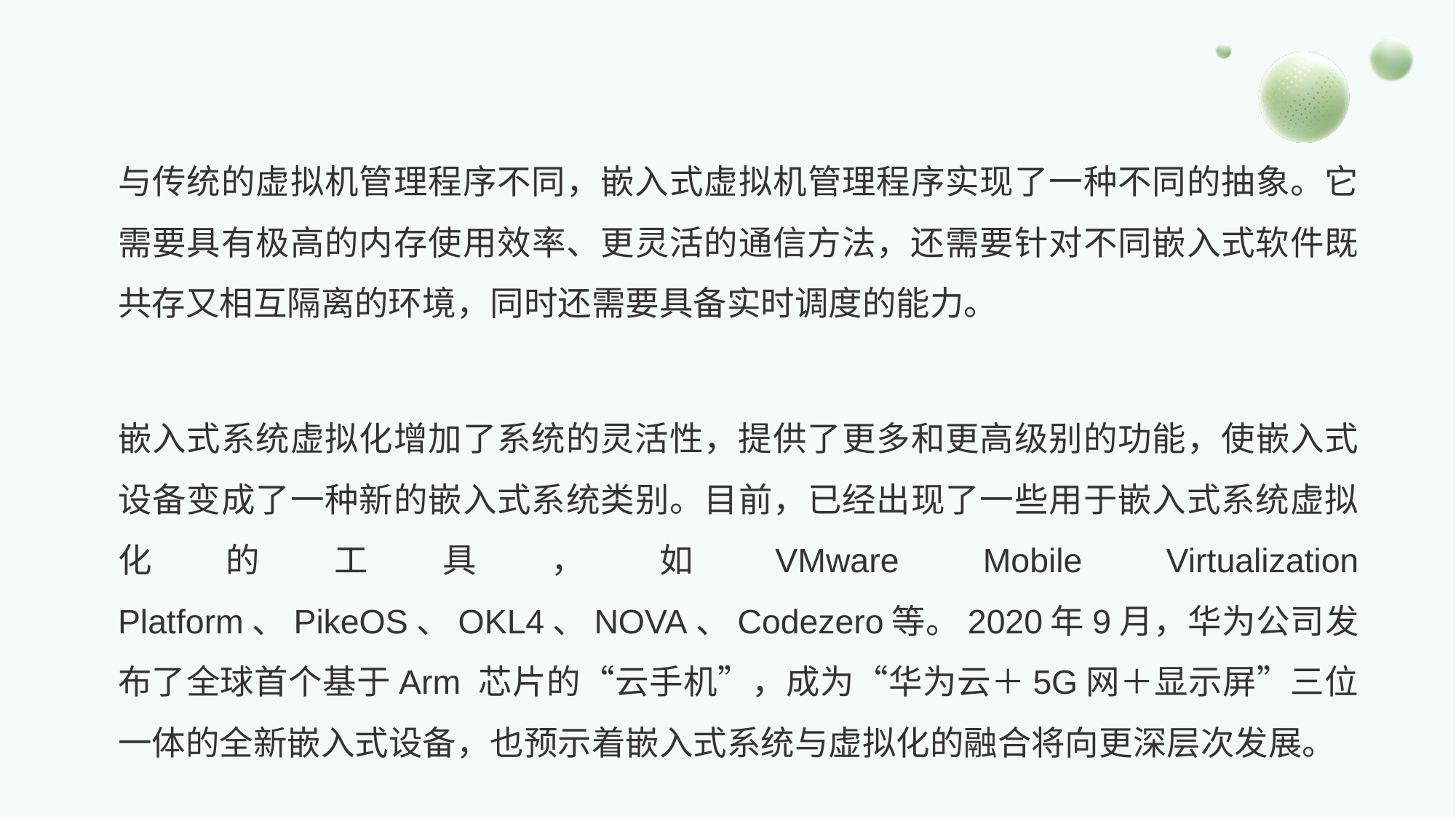

与传统的虚拟机管理程序不同，嵌入式虚拟机管理程序实现了一种不同的抽象。它需要具有极高的内存使用效率、更灵活的通信方法，还需要针对不同嵌入式软件既共存又相互隔离的环境，同时还需要具备实时调度的能力。

嵌入式系统虚拟化增加了系统的灵活性，提供了更多和更高级别的功能，使嵌入式设备变成了一种新的嵌入式系统类别。目前，已经出现了一些用于嵌入式系统虚拟化的工具，如VMware Mobile Virtualization Platform、PikeOS、OKL4、NOVA、Codezero等。2020年9月，华为公司发布了全球首个基于Arm 芯片的“云手机”，成为“华为云＋5G网＋显示屏”三位一体的全新嵌入式设备，也预示着嵌入式系统与虚拟化的融合将向更深层次发展。